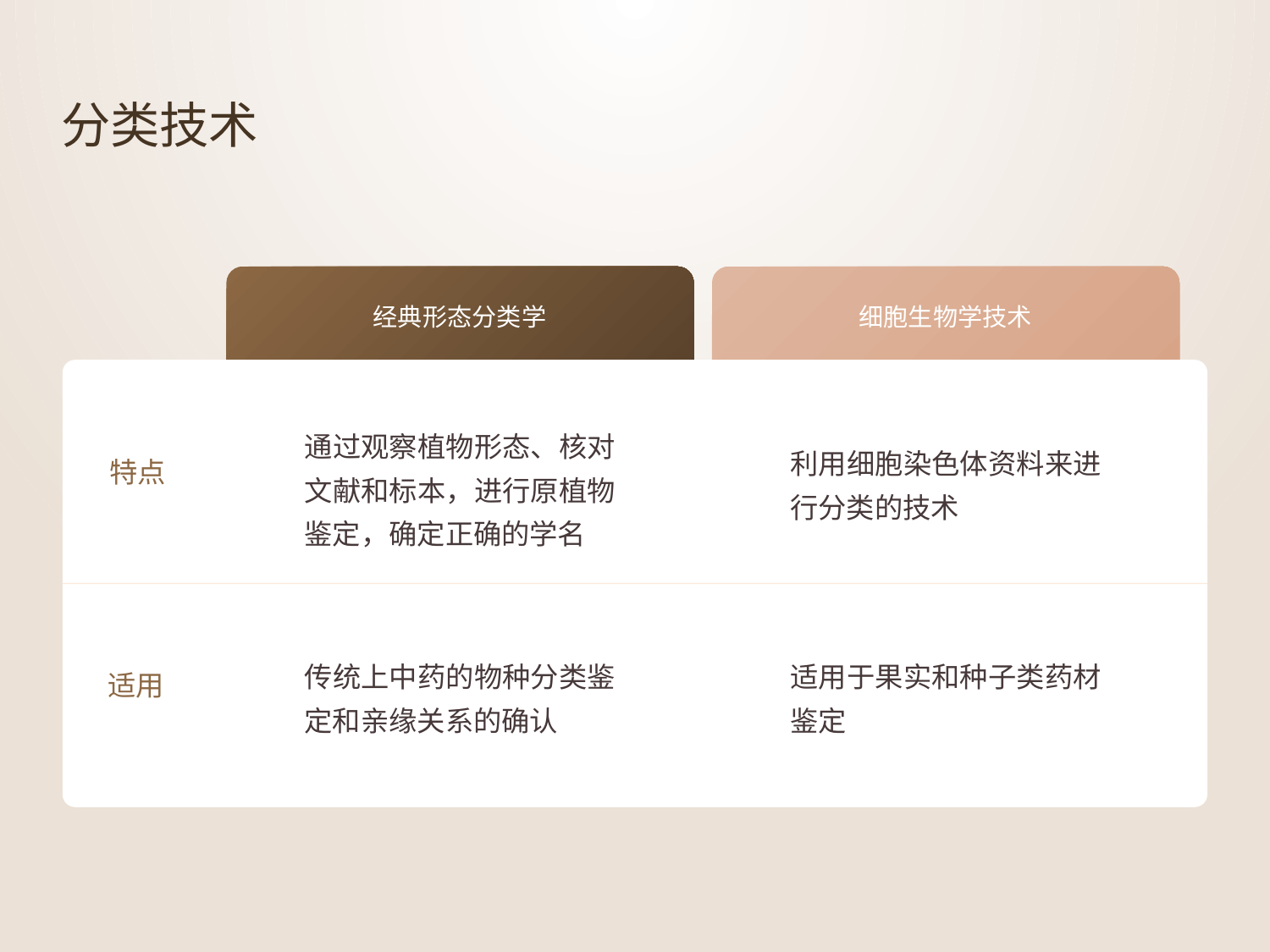

分类技术

经典形态分类学
细胞生物学技术

通过观察植物形态、核对文献和标本，进行原植物鉴定，确定正确的学名
利用细胞染色体资料来进行分类的技术
特点
传统上中药的物种分类鉴定和亲缘关系的确认
适用于果实和种子类药材鉴定
适用